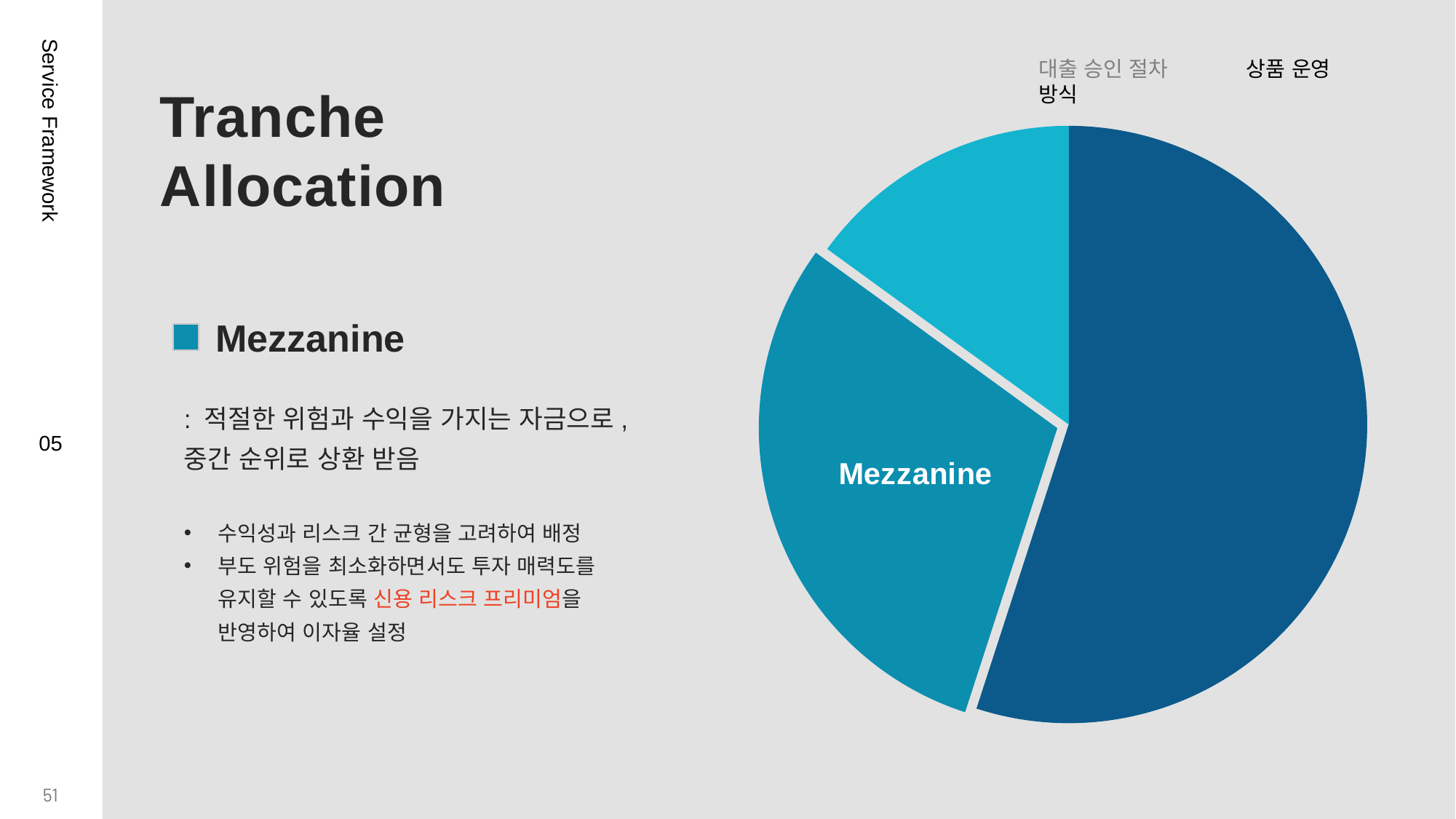

대출 승인 절차             상품 운영 방식
Tranche
Allocation

### Chart

| Category | 판매 |
|---|---|
| Senior | 55.0 |
| Mezzanine | 30.0 |
| Equity | 15.0 |
Service Framework
Mezzanine

: 적절한 위험과 수익을 가지는 자금으로, 중간 순위로 상환 받음
05
수익성과 리스크 간 균형을 고려하여 배정
부도 위험을 최소화하면서도 투자 매력도를 유지할 수 있도록 신용 리스크 프리미엄을 반영하여 이자율 설정

51